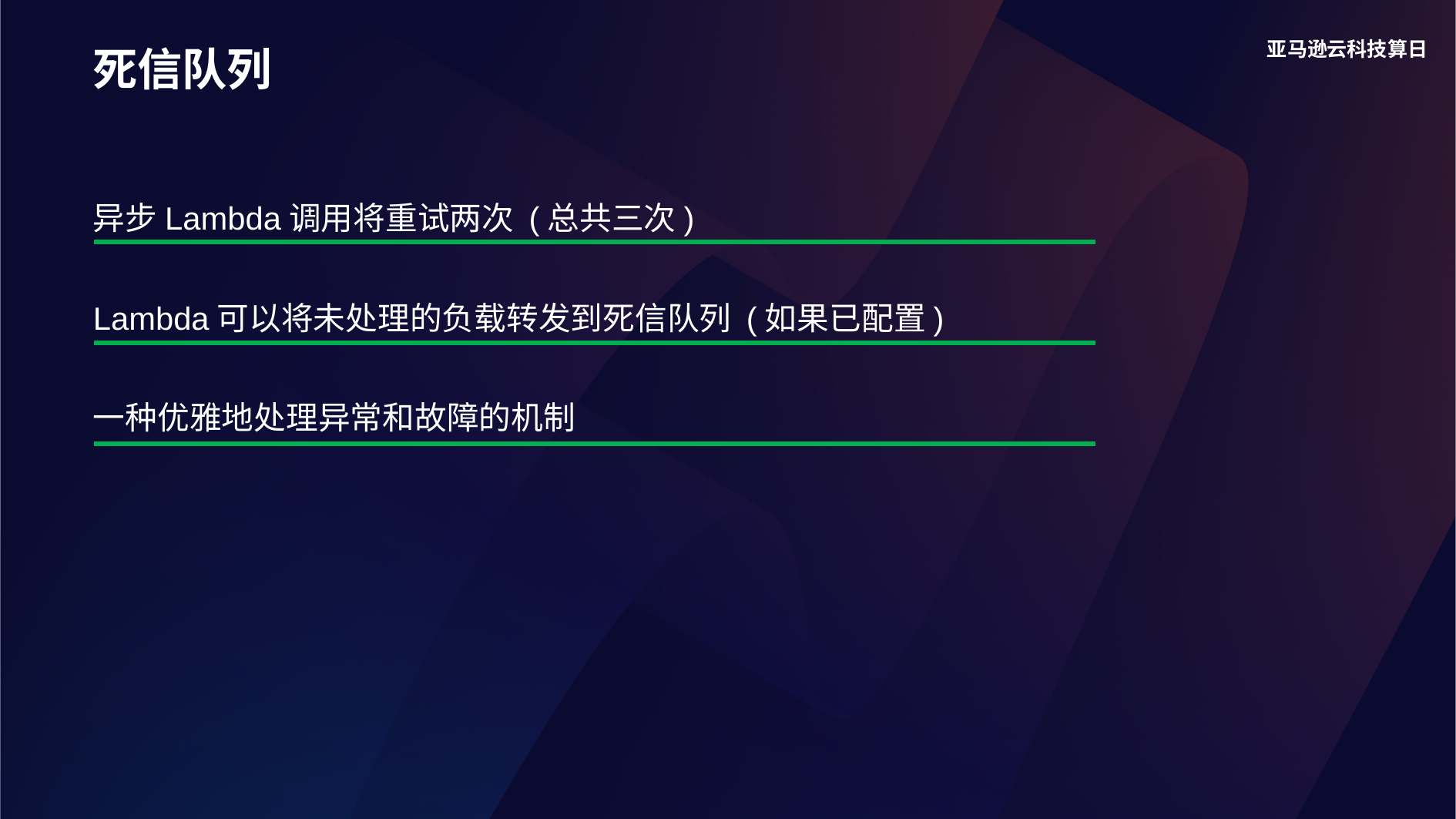

死信队列
异步Lambda调用将重试两次 (总共三次)

Lambda可以将未处理的负载转发到死信队列 (如果已配置)

一种优雅地处理异常和故障的机制